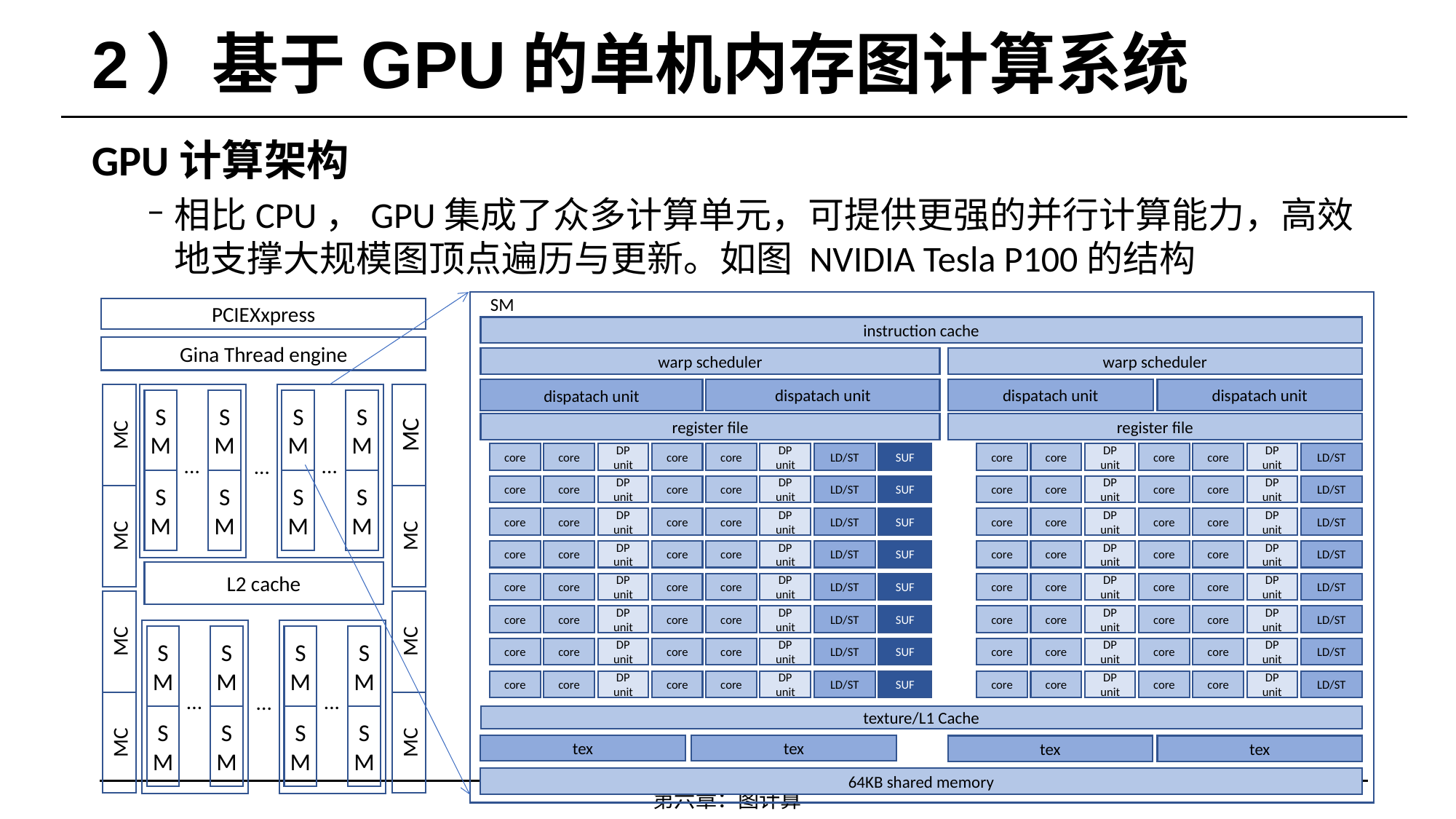

# 2）基于GPU的单机内存图计算系统
GPU计算架构
相比CPU，GPU集成了众多计算单元，可提供更强的并行计算能力，高效地支撑大规模图顶点遍历与更新。如图 NVIDIA Tesla P100的结构

SM

PCIEXxpress
Gina Thread engine

S
M
S
M
...
S
M
S
M

S
M
S
M
...
S
M
S
M
MC
MC
...
MC
MC
L2 cache

S
M
S
M
...
S
M
S
M

S
M
S
M
...
S
M
S
M
MC
MC
...
MC
MC
instruction cache
warp scheduler
warp scheduler
dispatach unit
dispatach unit
dispatach unit
dispatach unit
register file
register file
core
core
DP
unit
core
core
DP
unit
LD/ST
SUF
core
core
DP
unit
core
core
DP
unit
LD/ST
core
core
DP
unit
core
core
DP
unit
LD/ST
SUF
core
core
DP
unit
core
core
DP
unit
LD/ST
core
core
DP
unit
core
core
DP
unit
LD/ST
SUF
core
core
DP
unit
core
core
DP
unit
LD/ST
core
core
DP
unit
core
core
DP
unit
LD/ST
SUF
core
core
DP
unit
core
core
DP
unit
LD/ST
core
core
DP
unit
core
core
DP
unit
LD/ST
SUF
core
core
DP
unit
core
core
DP
unit
LD/ST
core
core
DP
unit
core
core
DP
unit
LD/ST
SUF
core
core
DP
unit
core
core
DP
unit
LD/ST
core
core
DP
unit
core
core
DP
unit
LD/ST
SUF
core
core
DP
unit
core
core
DP
unit
LD/ST
core
core
DP
unit
core
core
DP
unit
LD/ST
SUF
core
core
DP
unit
core
core
DP
unit
LD/ST
texture/L1 Cache
tex
tex
tex
tex
64KB shared memory